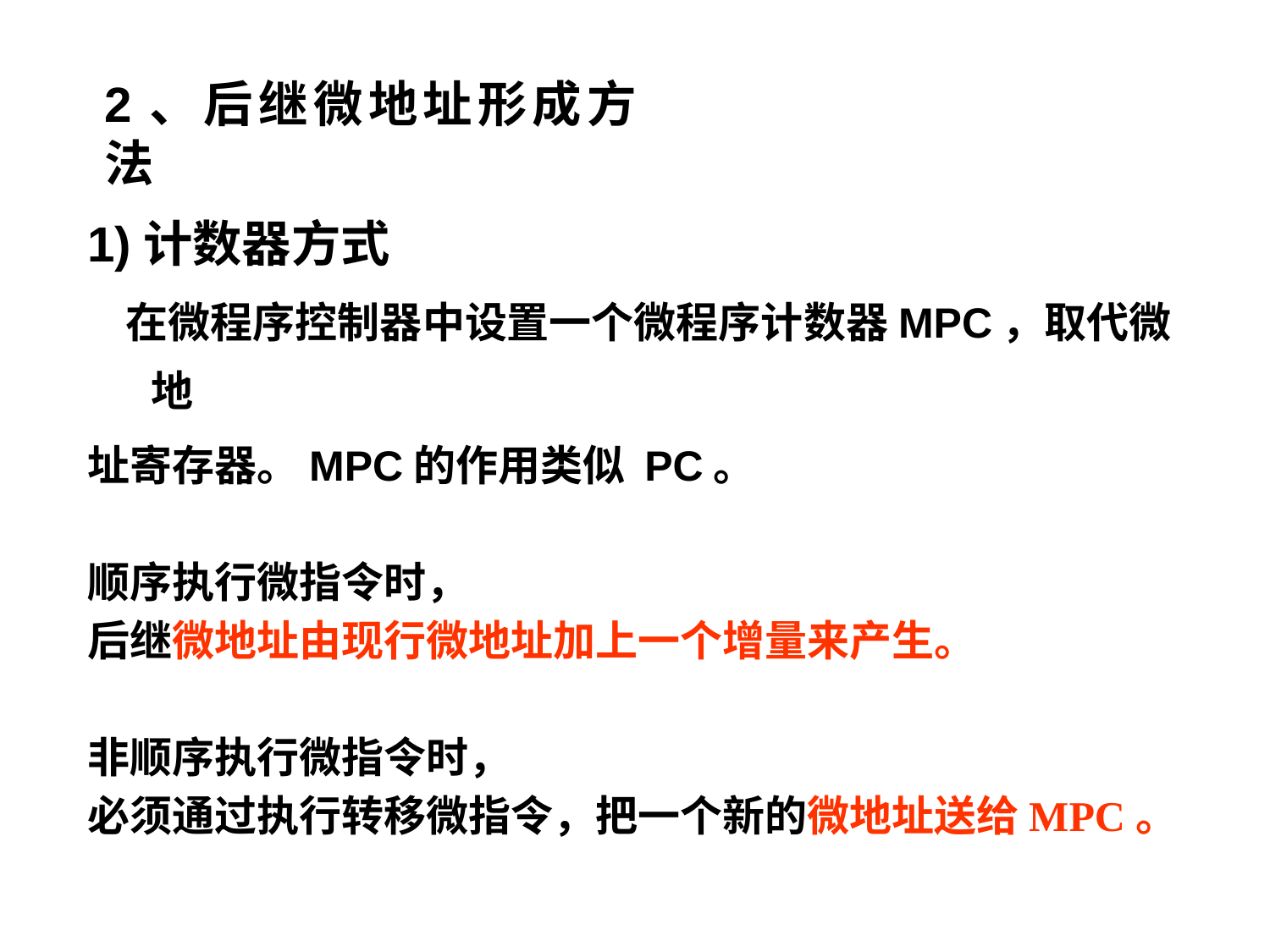

2、后继微地址形成方法
1)计数器方式
   在微程序控制器中设置一个微程序计数器MPC，取代微地
址寄存器。MPC的作用类似 PC。

顺序执行微指令时，
后继微地址由现行微地址加上一个增量来产生。

非顺序执行微指令时，
必须通过执行转移微指令，把一个新的微地址送给MPC。